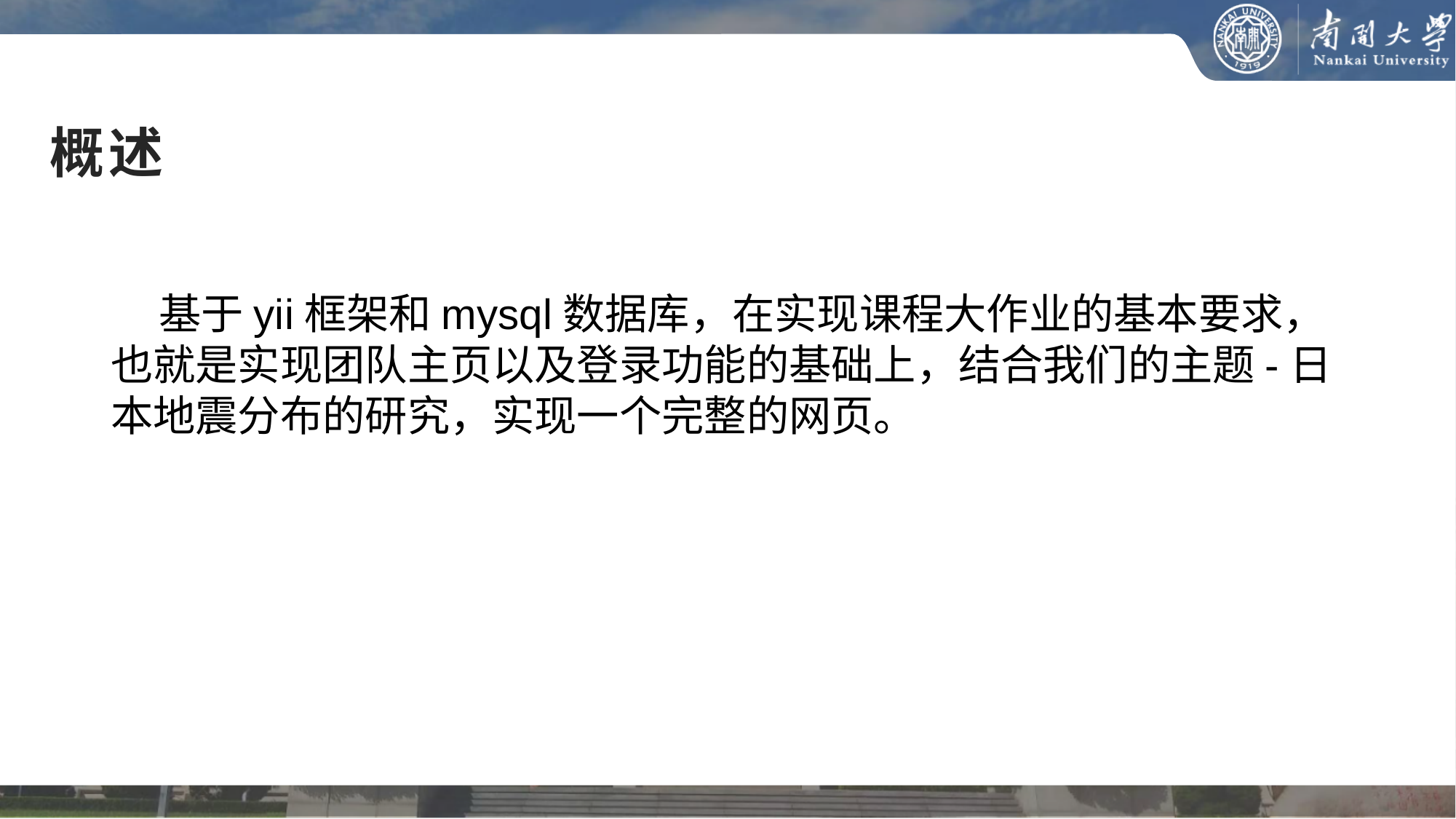

概述
    基于yii框架和mysql数据库，在实现课程大作业的基本要求，也就是实现团队主页以及登录功能的基础上，结合我们的主题-日本地震分布的研究，实现一个完整的网页。